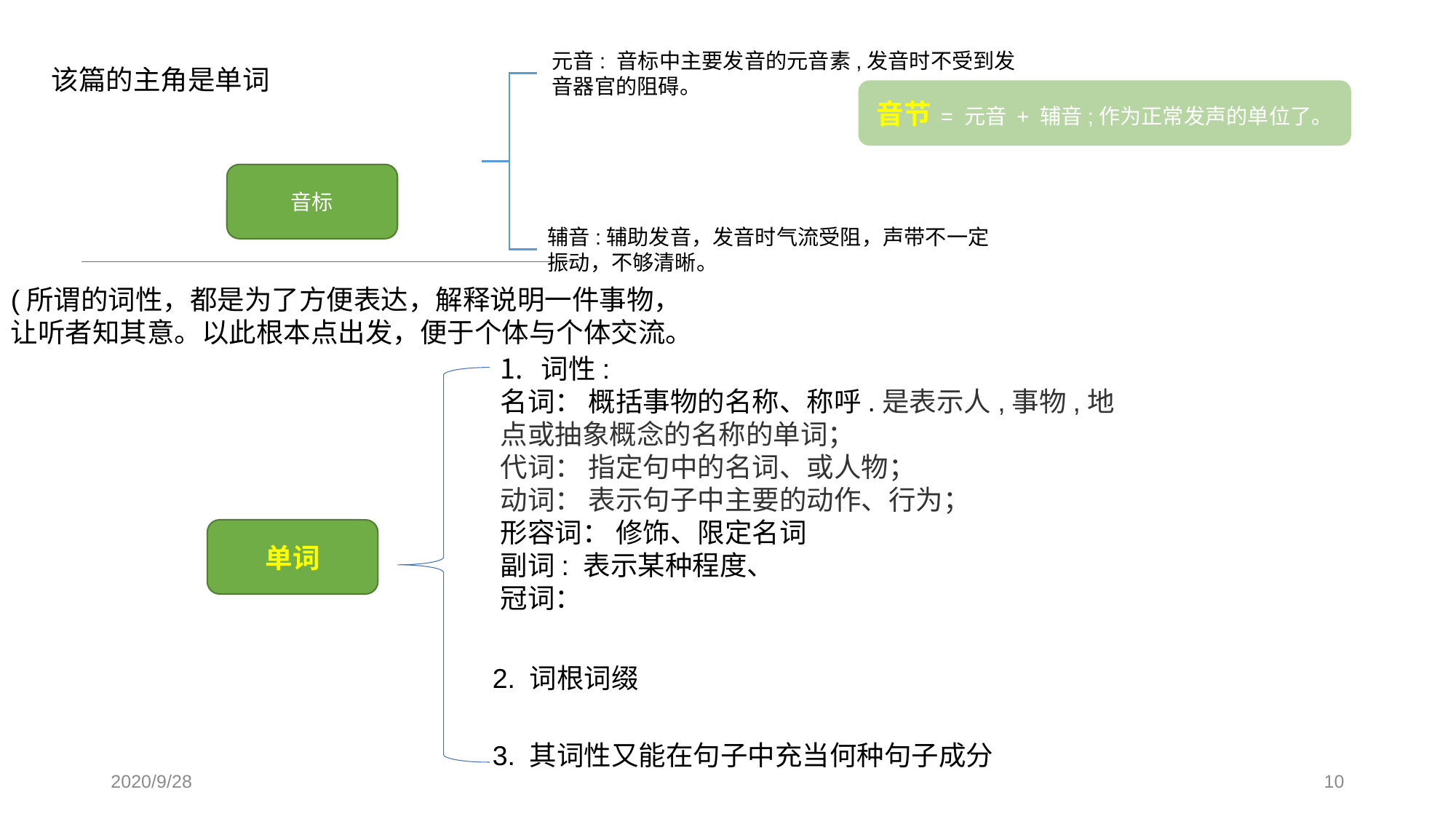

元音: 音标中主要发音的元音素,发音时不受到发音器官的阻碍。
该篇的主角是单词

音节 = 元音 + 辅音;作为正常发声的单位了。
音标
辅音:辅助发音，发音时气流受阻，声带不一定振动，不够清晰。
(所谓的词性，都是为了方便表达，解释说明一件事物，
让听者知其意。以此根本点出发，便于个体与个体交流。
词性:
名词： 概括事物的名称、称呼.是表示人,事物,地点或抽象概念的名称的单词；
代词： 指定句中的名词、或人物；
动词： 表示句子中主要的动作、行为；
形容词： 修饰、限定名词
副词: 表示某种程度、
冠词：

单词
2. 词根词缀
3. 其词性又能在句子中充当何种句子成分
2020/9/28
10